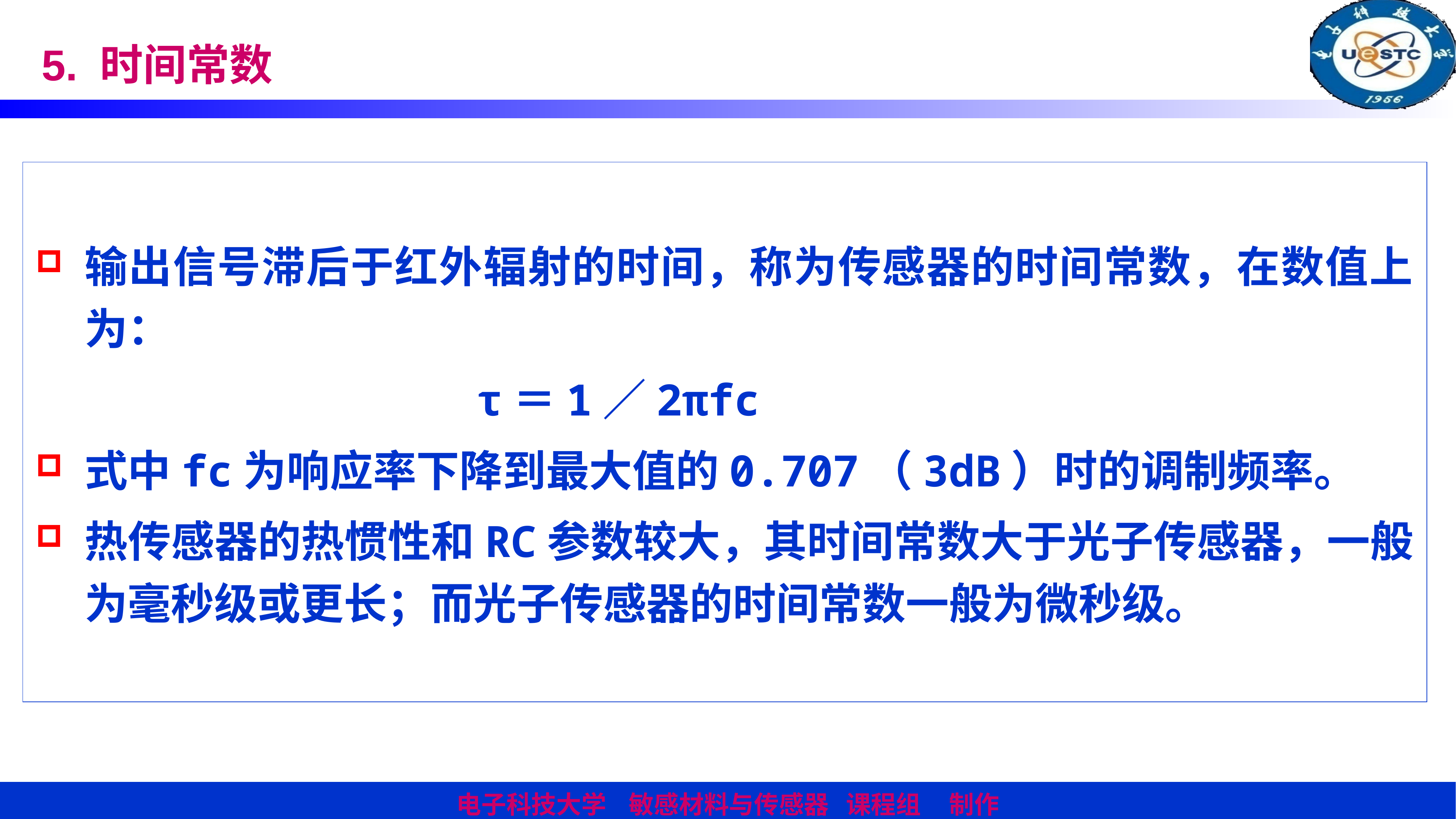

5. 时间常数

输出信号滞后于红外辐射的时间，称为传感器的时间常数，在数值上为：
                 τ＝1／2πfc
式中fc为响应率下降到最大值的0.707（3dB）时的调制频率。
热传感器的热惯性和RC参数较大，其时间常数大于光子传感器，一般为毫秒级或更长；而光子传感器的时间常数一般为微秒级。